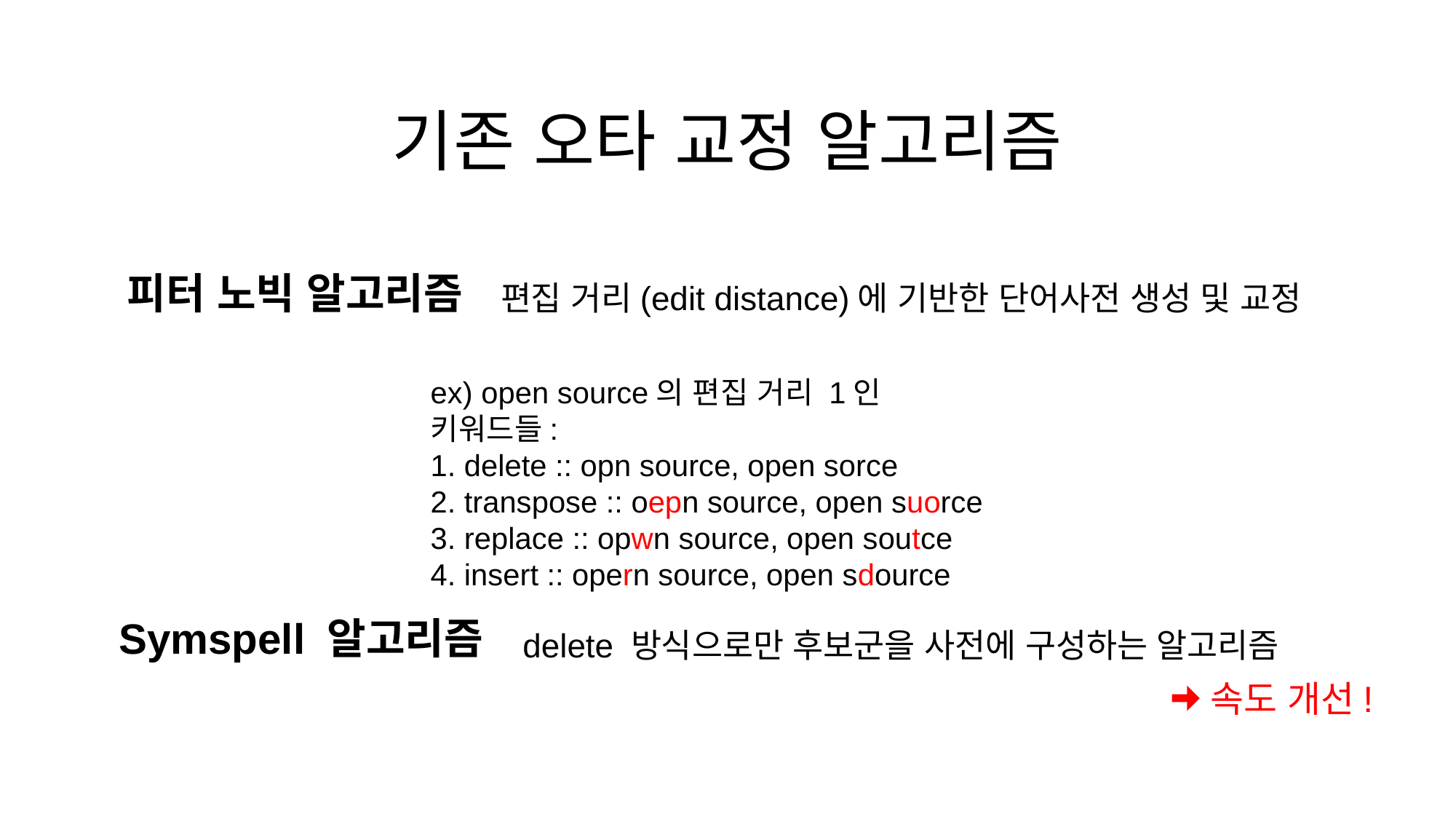

# 기존 오타 교정 알고리즘
피터 노빅 알고리즘
편집 거리(edit distance)에 기반한 단어사전 생성 및 교정
ex) open source의 편집 거리 1인 키워드들:
1. delete :: opn source, open sorce
2. transpose :: oepn source, open suorce
3. replace :: opwn source, open soutce
4. insert :: opern source, open sdource

Symspell 알고리즘

delete 방식으로만 후보군을 사전에 구성하는 알고리즘
속도 개선!